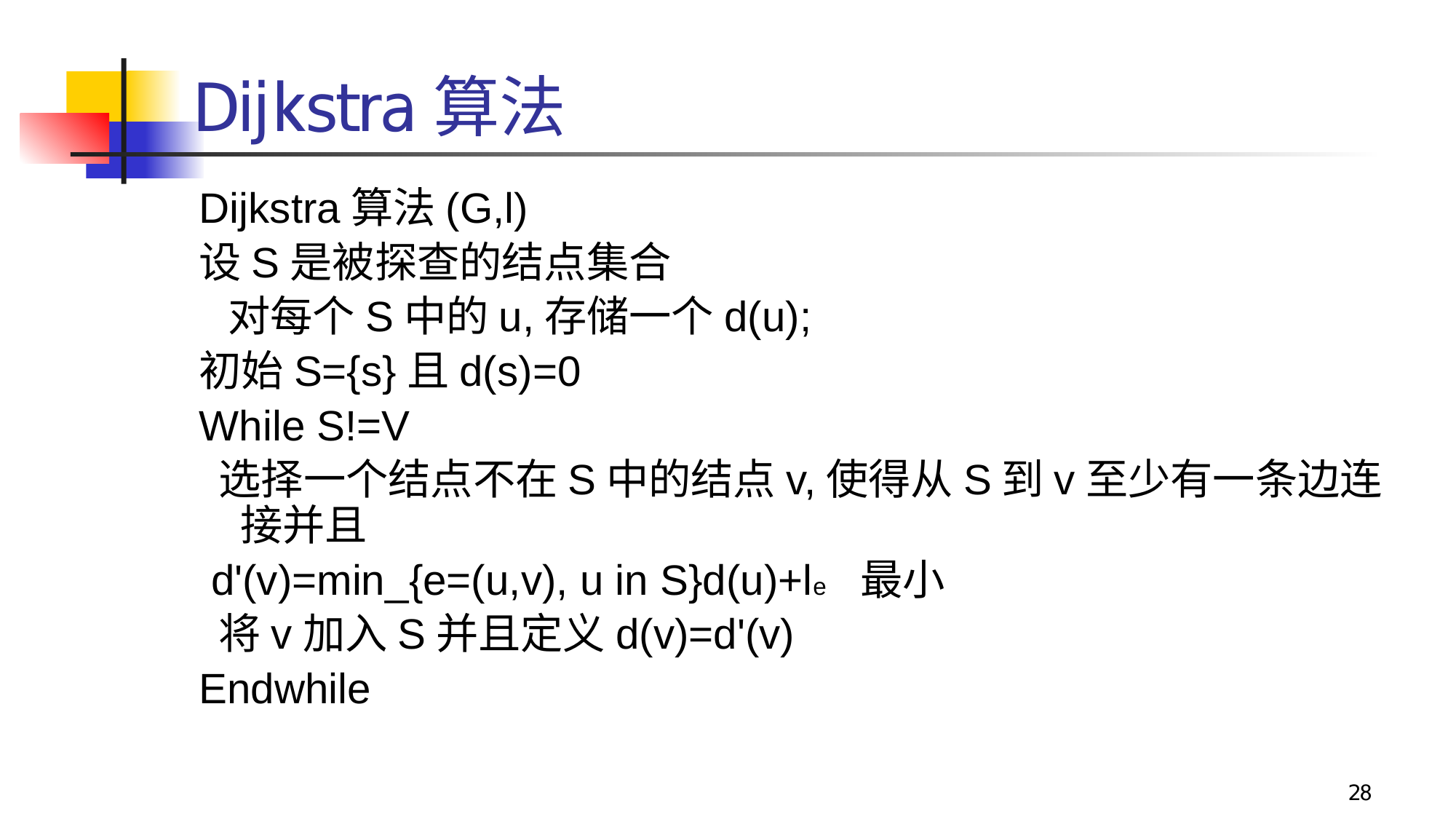

# Dijkstra算法
Dijkstra算法(G,l)
设S是被探查的结点集合
  对每个S中的u,存储一个d(u);
初始S={s}且d(s)=0
While S!=V
 选择一个结点不在S中的结点v,使得从S到v至少有一条边连接并且
 d'(v)=min_{e=(u,v), u in S}d(u)+le  最小
 将v加入S并且定义d(v)=d'(v)
Endwhile
28